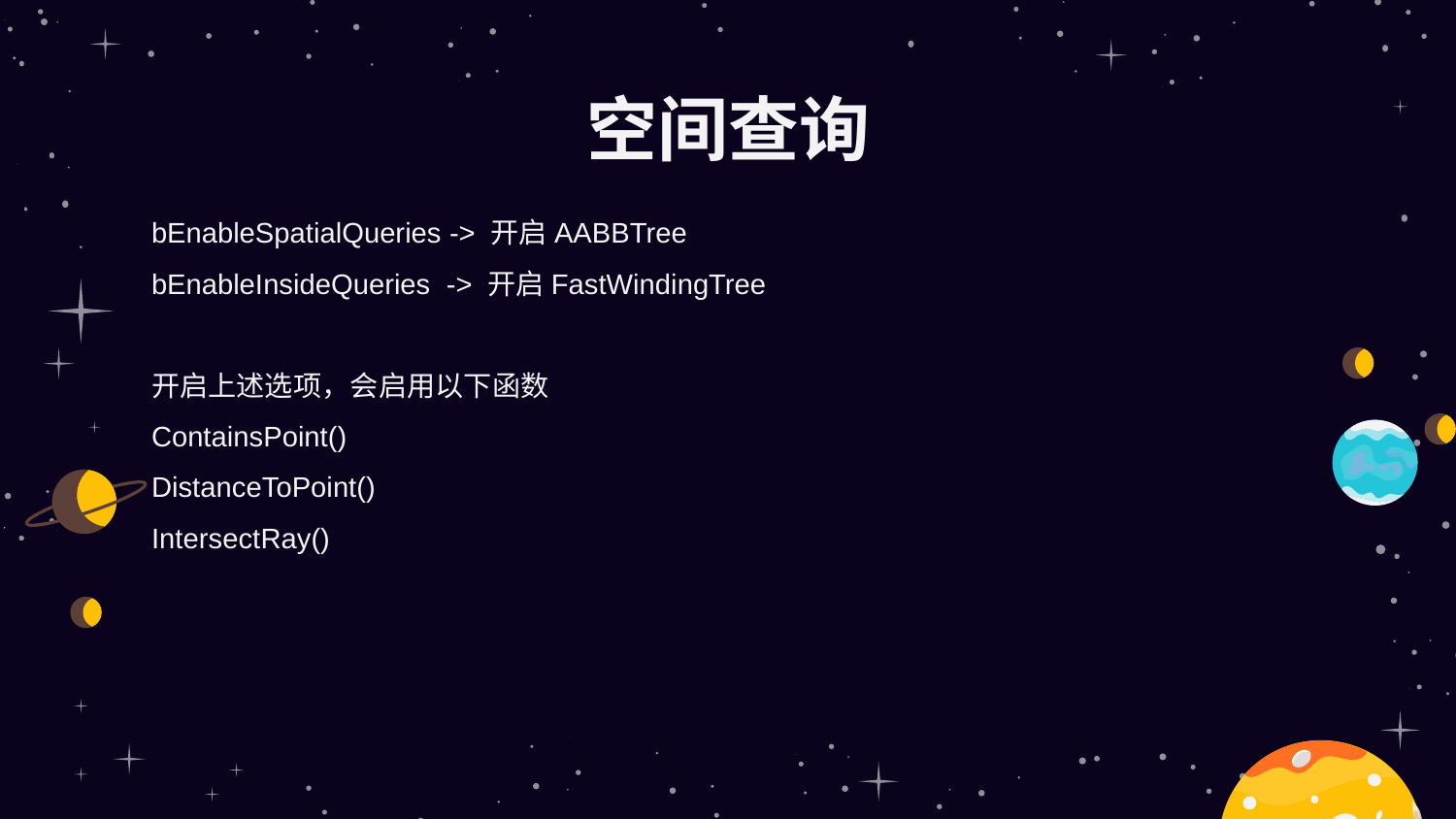

# 空间查询
bEnableSpatialQueries -> 开启AABBTree
bEnableInsideQueries  -> 开启FastWindingTree

开启上述选项，会启用以下函数
ContainsPoint()
DistanceToPoint()
IntersectRay()